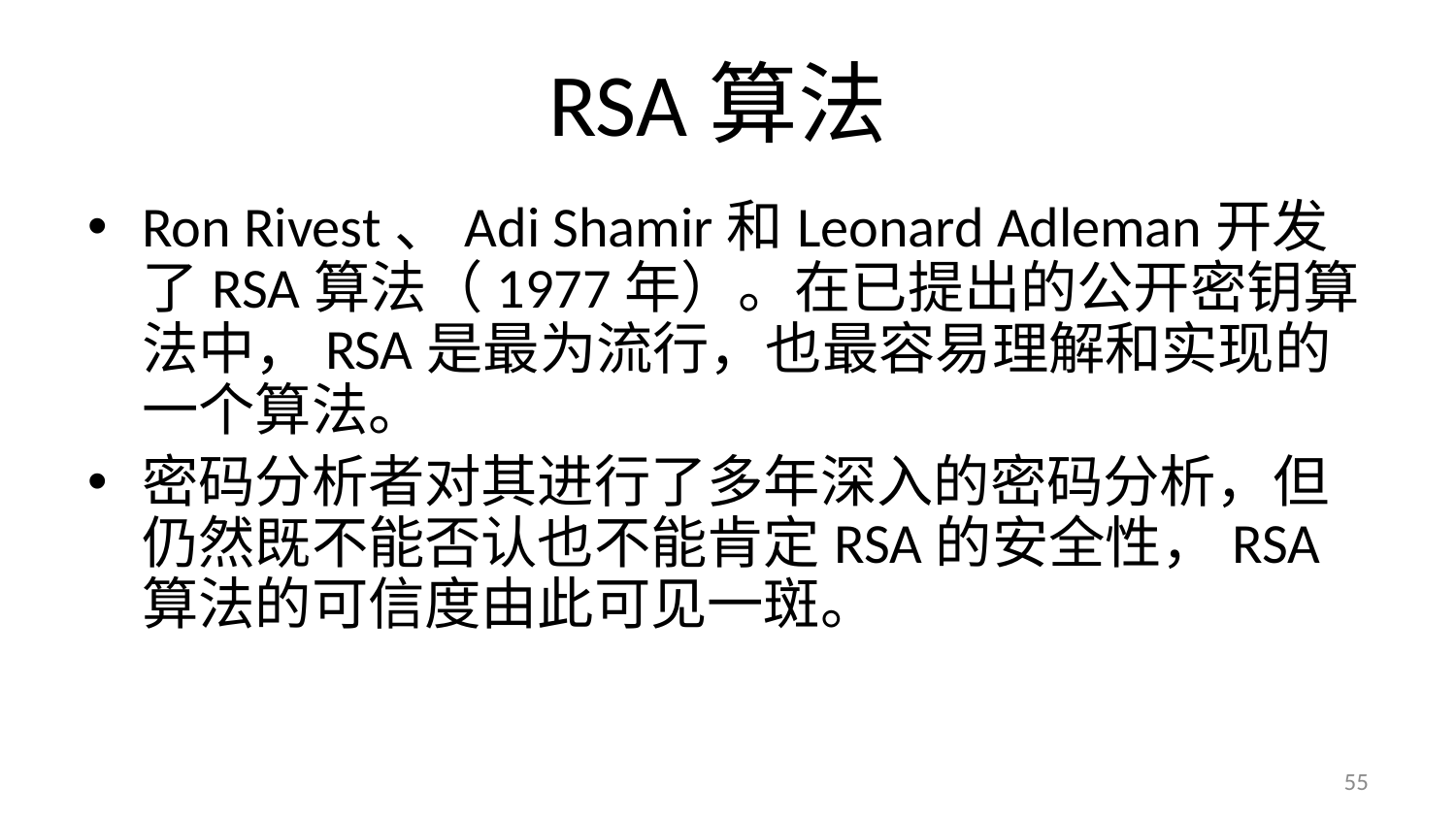

# RSA算法
Ron Rivest、Adi Shamir和Leonard Adleman开发了RSA算法（1977年）。在已提出的公开密钥算法中，RSA是最为流行，也最容易理解和实现的一个算法。
密码分析者对其进行了多年深入的密码分析，但仍然既不能否认也不能肯定RSA的安全性，RSA算法的可信度由此可见一斑。
55